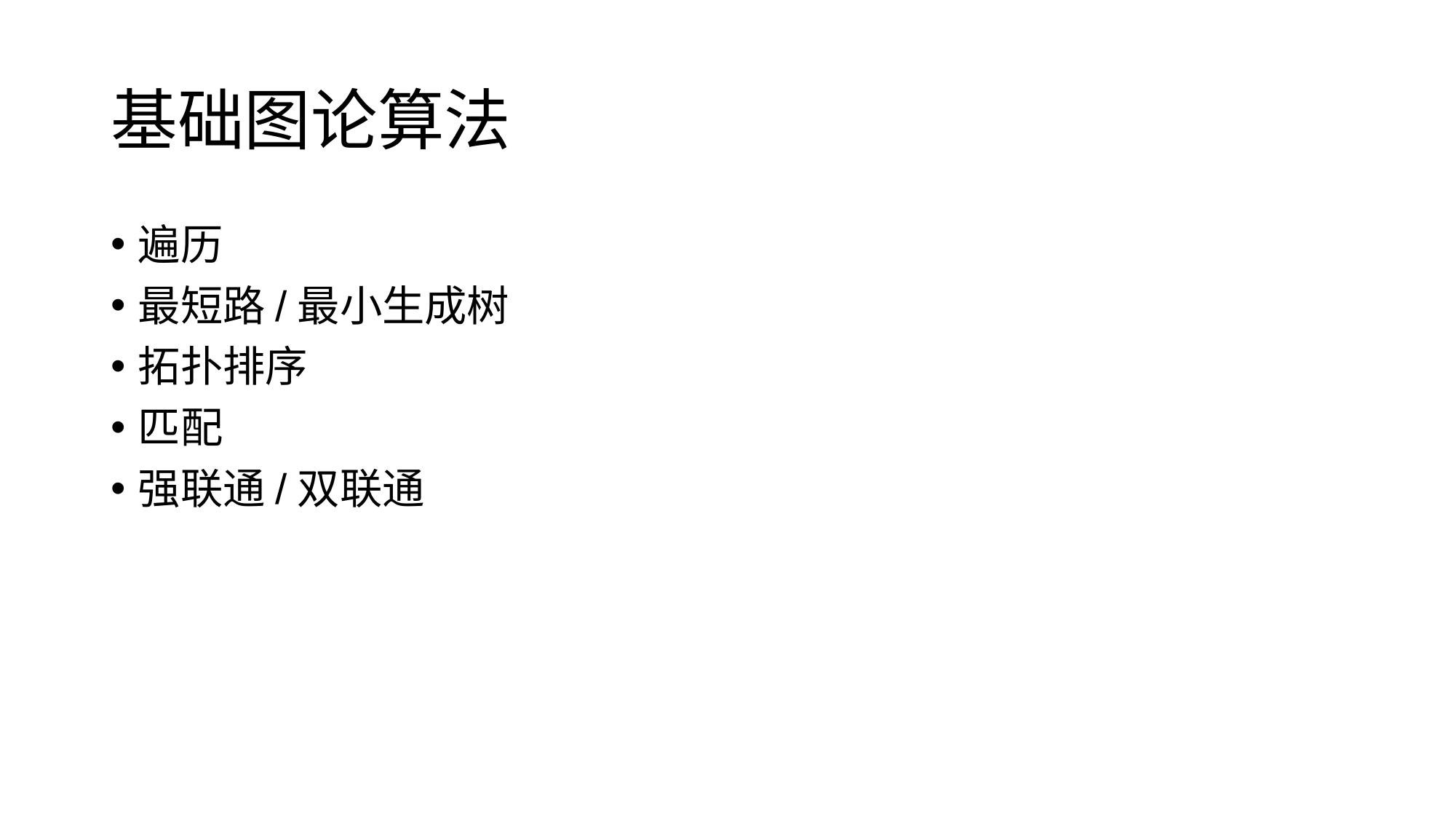

# 基础图论算法
遍历
最短路/最小生成树
拓扑排序
匹配
强联通/双联通